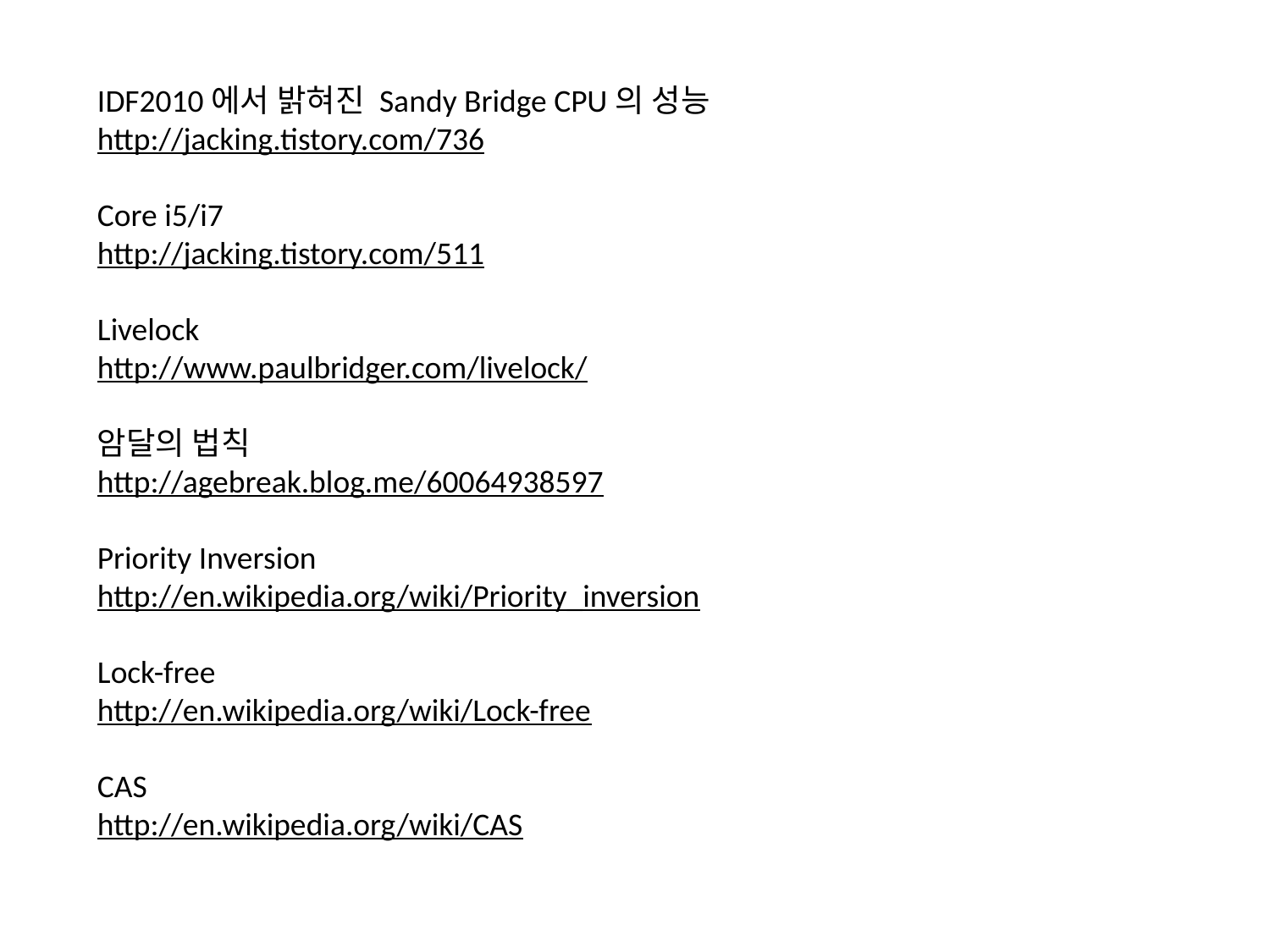

IDF2010에서 밝혀진 Sandy Bridge CPU의 성능
http://jacking.tistory.com/736

Core i5/i7
http://jacking.tistory.com/511

Livelock
http://www.paulbridger.com/livelock/

암달의 법칙
http://agebreak.blog.me/60064938597

Priority Inversion
http://en.wikipedia.org/wiki/Priority_inversion

Lock-free
http://en.wikipedia.org/wiki/Lock-free

CAS
http://en.wikipedia.org/wiki/CAS